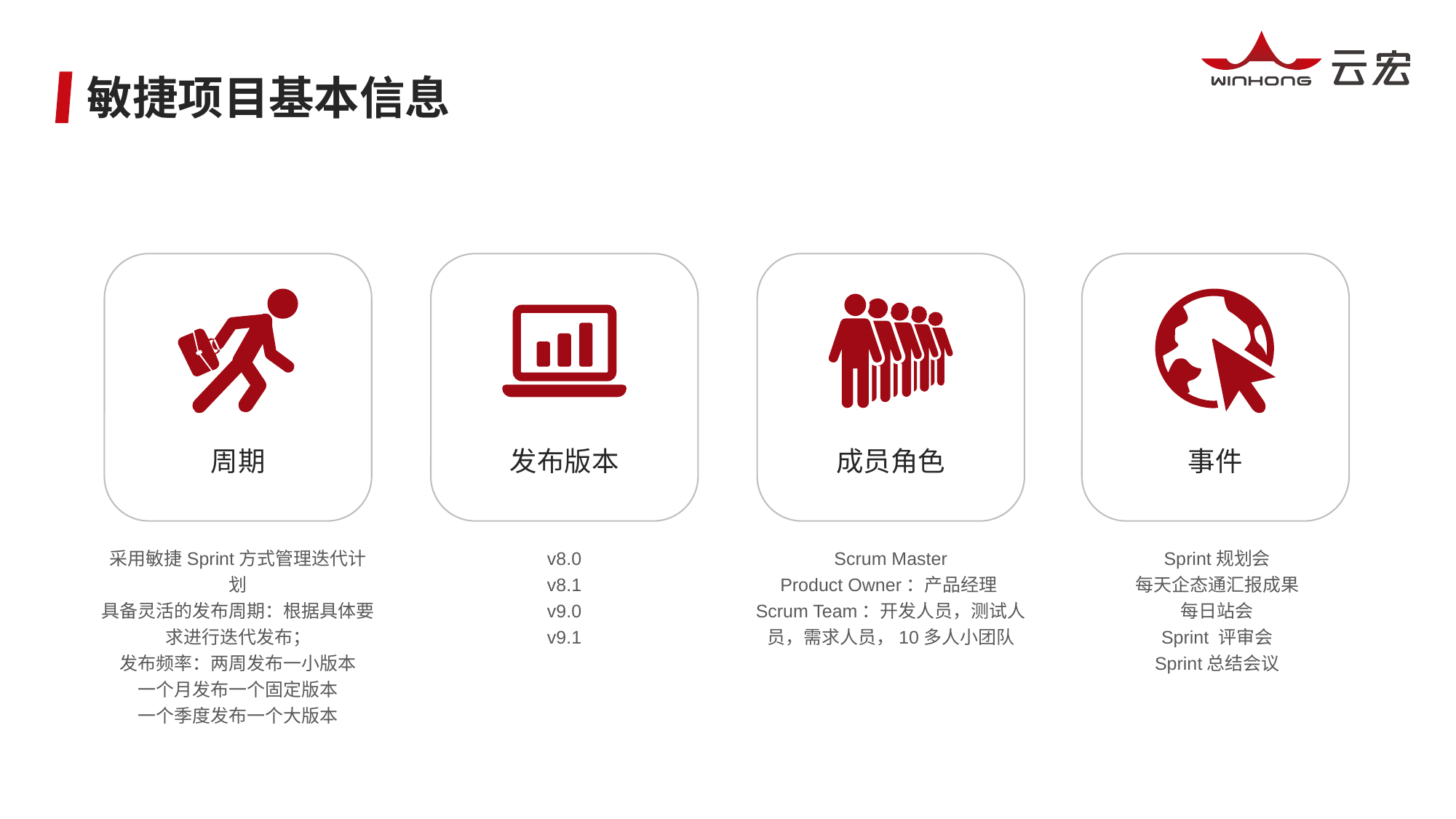

敏捷项目基本信息

周期

发布版本

成员角色

事件
采用敏捷Sprint方式管理迭代计划
具备灵活的发布周期：根据具体要求进行迭代发布；
发布频率：两周发布一小版本
一个月发布一个固定版本
一个季度发布一个大版本
v8.0
v8.1
v9.0
v9.1

Scrum Master
Product Owner：产品经理
Scrum Team：开发人员，测试人员，需求人员，10多人小团队
Sprint规划会
每天企态通汇报成果
每日站会
Sprint 评审会
Sprint总结会议